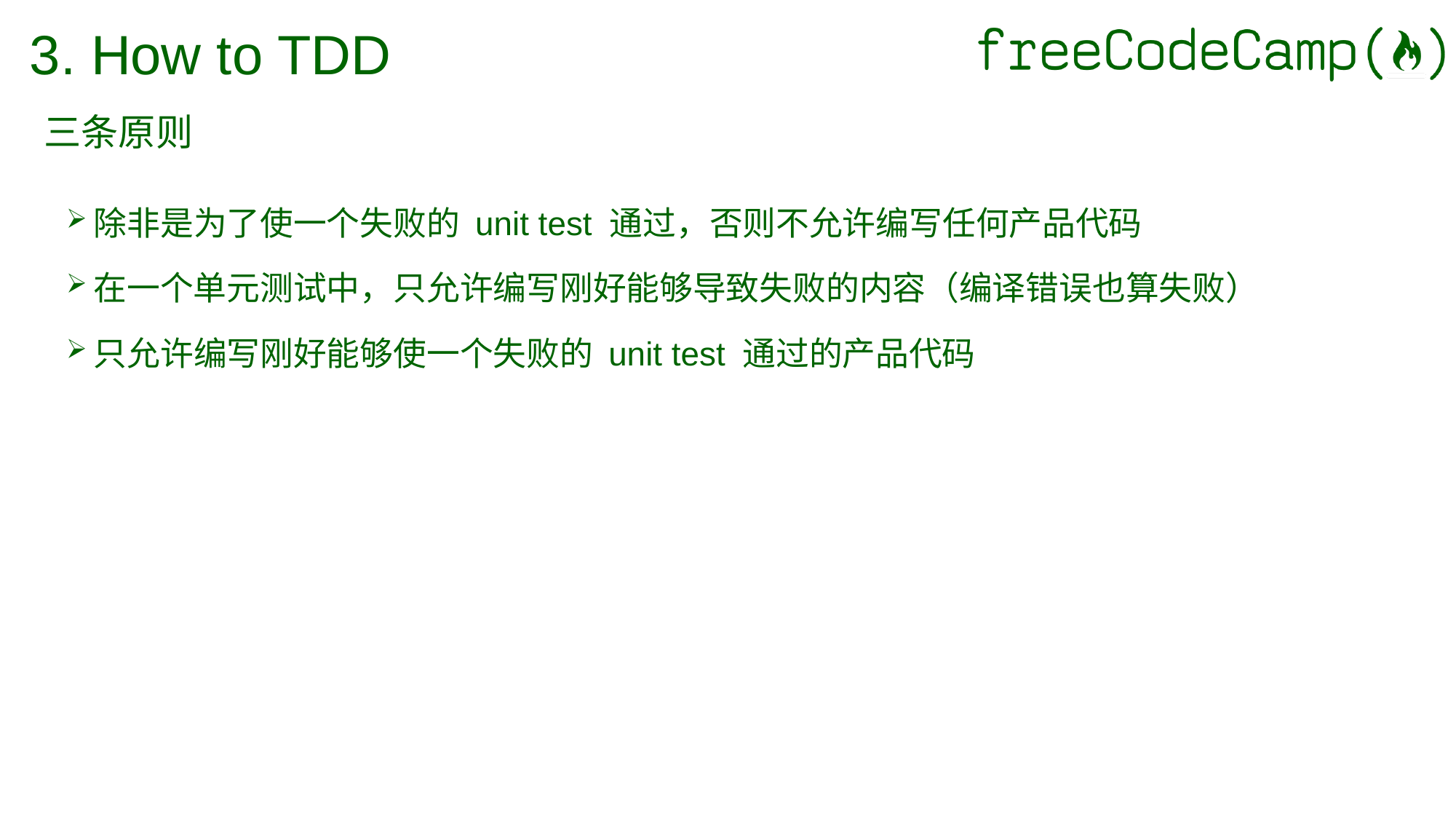

# 3. How to TDD
三条原则
除非是为了使一个失败的 unit test 通过，否则不允许编写任何产品代码
在一个单元测试中，只允许编写刚好能够导致失败的内容（编译错误也算失败）
只允许编写刚好能够使一个失败的 unit test 通过的产品代码